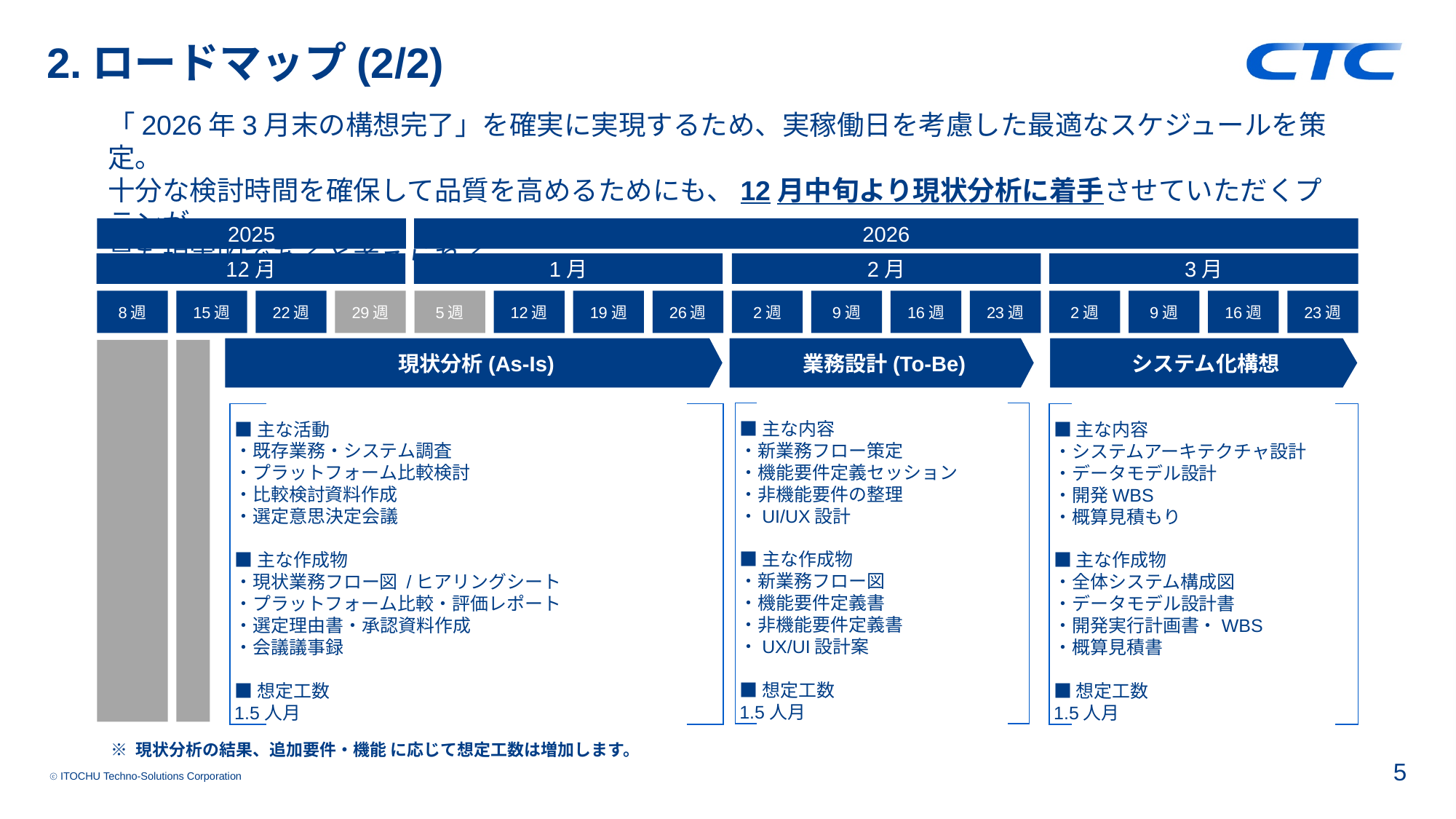

# 2.ロードマップ(2/2)
「2026年3月末の構想完了」を確実に実現するため、実稼働日を考慮した最適なスケジュールを策定。
十分な検討時間を確保して品質を高めるためにも、12月中旬より現状分析に着手させていただくプランが
最も現実的であると考えられる。
2026
2025
12月
1月
2月
3月
8週
15週
22週
29週
5週
12週
19週
26週
2週
9週
16週
23週
2週
9週
16週
23週
現状分析(As-Is)
業務設計(To-Be)
システム化構想

■主な内容
・新業務フロー策定
・機能要件定義セッション
・非機能要件の整理
・UI/UX設計
■主な作成物
・新業務フロー図
・機能要件定義書
・非機能要件定義書
・UX/UI設計案

■想定工数
1.5人月

■主な活動
・既存業務・システム調査
・プラットフォーム比較検討
・比較検討資料作成
・選定意思決定会議

■主な作成物
・現状業務フロー図 /ヒアリングシート
・プラットフォーム比較・評価レポート
・選定理由書・承認資料作成
・会議議事録

■想定工数
1.5人月

■主な内容
・システムアーキテクチャ設計
・データモデル設計
・開発WBS
・概算見積もり

■主な作成物
・全体システム構成図
・データモデル設計書
・開発実行計画書・WBS
・概算見積書

■想定工数
1.5人月
※ 現状分析の結果、追加要件・機能 に応じて想定工数は増加します。